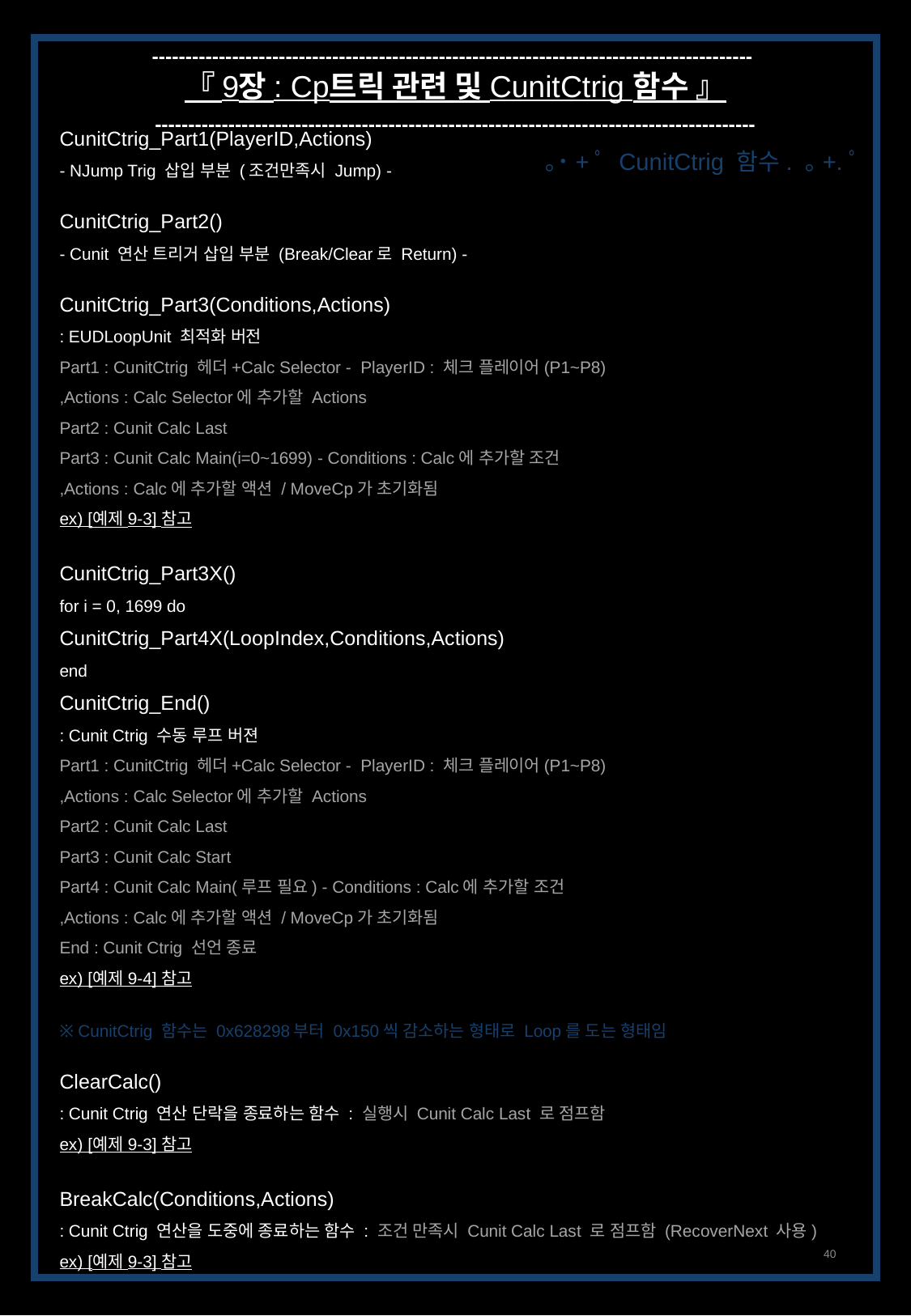

------------------------------------------------------------------------------------------
『 9장 : Cp트릭 관련 및 CunitCtrig 함수 』
------------------------------------------------------------------------------------------

CunitCtrig_Part1(PlayerID,Actions)
- NJump Trig 삽입 부분 (조건만족시 Jump) -

CunitCtrig_Part2()
- Cunit 연산 트리거 삽입 부분 (Break/Clear로 Return) -

CunitCtrig_Part3(Conditions,Actions)
: EUDLoopUnit 최적화 버전
Part1 : CunitCtrig 헤더+Calc Selector -  PlayerID : 체크 플레이어(P1~P8)
,Actions : Calc Selector에 추가할 Actions
Part2 : Cunit Calc Last
Part3 : Cunit Calc Main(i=0~1699) - Conditions : Calc에 추가할 조건
,Actions : Calc에 추가할 액션 / MoveCp가 초기화됨
ex) [예제 9-3] 참고

CunitCtrig_Part3X()
for i = 0, 1699 do
CunitCtrig_Part4X(LoopIndex,Conditions,Actions)
end
CunitCtrig_End()
: Cunit Ctrig 수동 루프 버젼
Part1 : CunitCtrig 헤더+Calc Selector -  PlayerID : 체크 플레이어(P1~P8)
,Actions : Calc Selector에 추가할 Actions
Part2 : Cunit Calc Last
Part3 : Cunit Calc Start
Part4 : Cunit Calc Main(루프 필요) - Conditions : Calc에 추가할 조건
,Actions : Calc에 추가할 액션 / MoveCp가 초기화됨
End : Cunit Ctrig 선언 종료
ex) [예제 9-4] 참고

※ CunitCtrig 함수는 0x628298부터 0x150씩 감소하는 형태로 Loop를 도는 형태임

ClearCalc()
: Cunit Ctrig 연산 단락을 종료하는 함수 : 실행시 Cunit Calc Last 로 점프함
ex) [예제 9-3] 참고

BreakCalc(Conditions,Actions)
: Cunit Ctrig 연산을 도중에 종료하는 함수 : 조건 만족시 Cunit Calc Last 로 점프함 (RecoverNext 사용)
ex) [예제 9-3] 참고
｡˙+ﾟ CunitCtrig 함수. ｡+.ﾟ
40